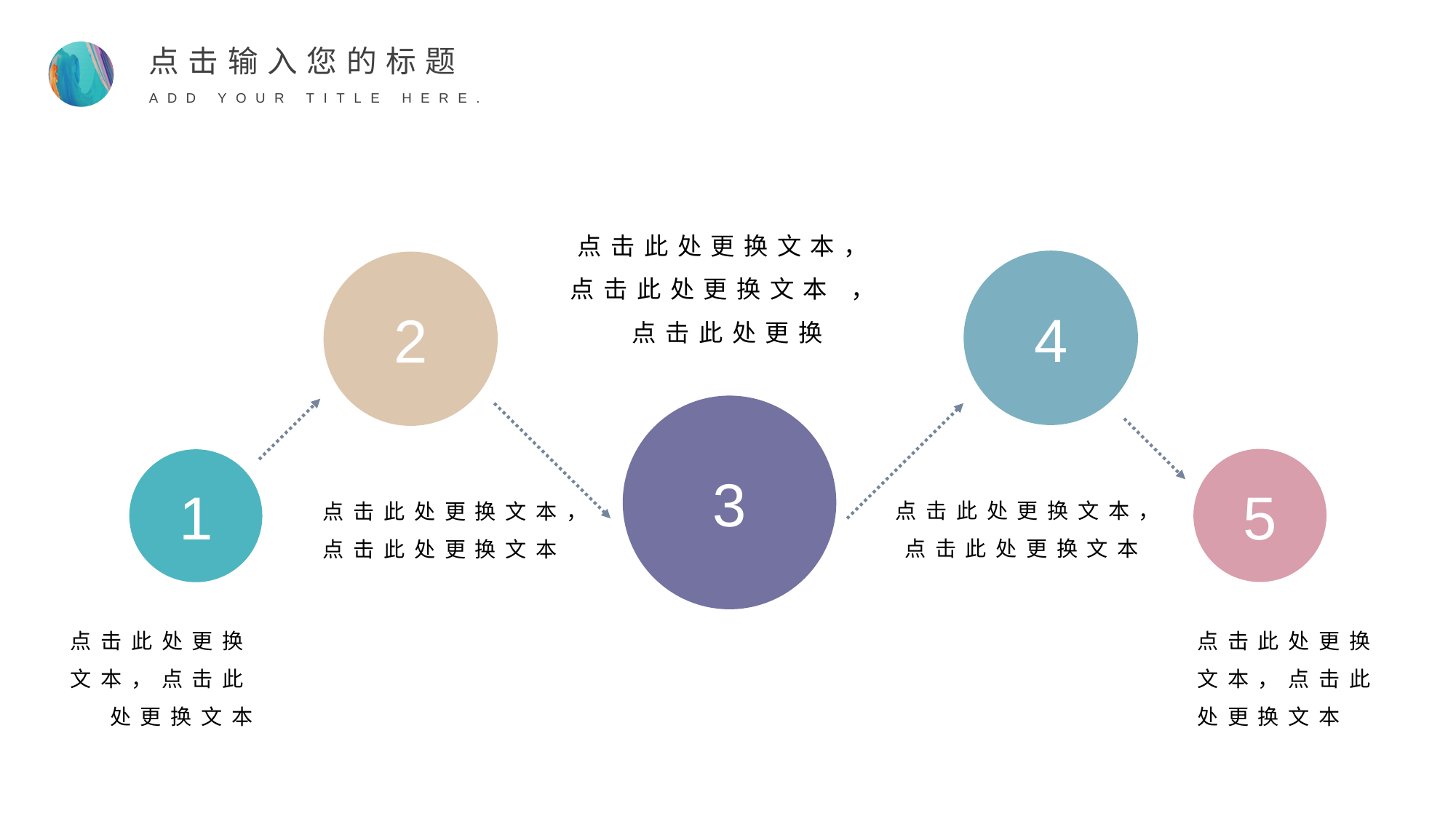

点击输入您的标题
ADD YOUR TITLE HERE.

点击此处更换文本，点击此处更换文本 ，点击此处更换
4
2
3
5
1
点击此处更换文本，点击此处更换文本
点击此处更换文本，点击此处更换文本
点击此处更换文本，点击此处更换文本
点击此处更换文本，点击此处更换文本